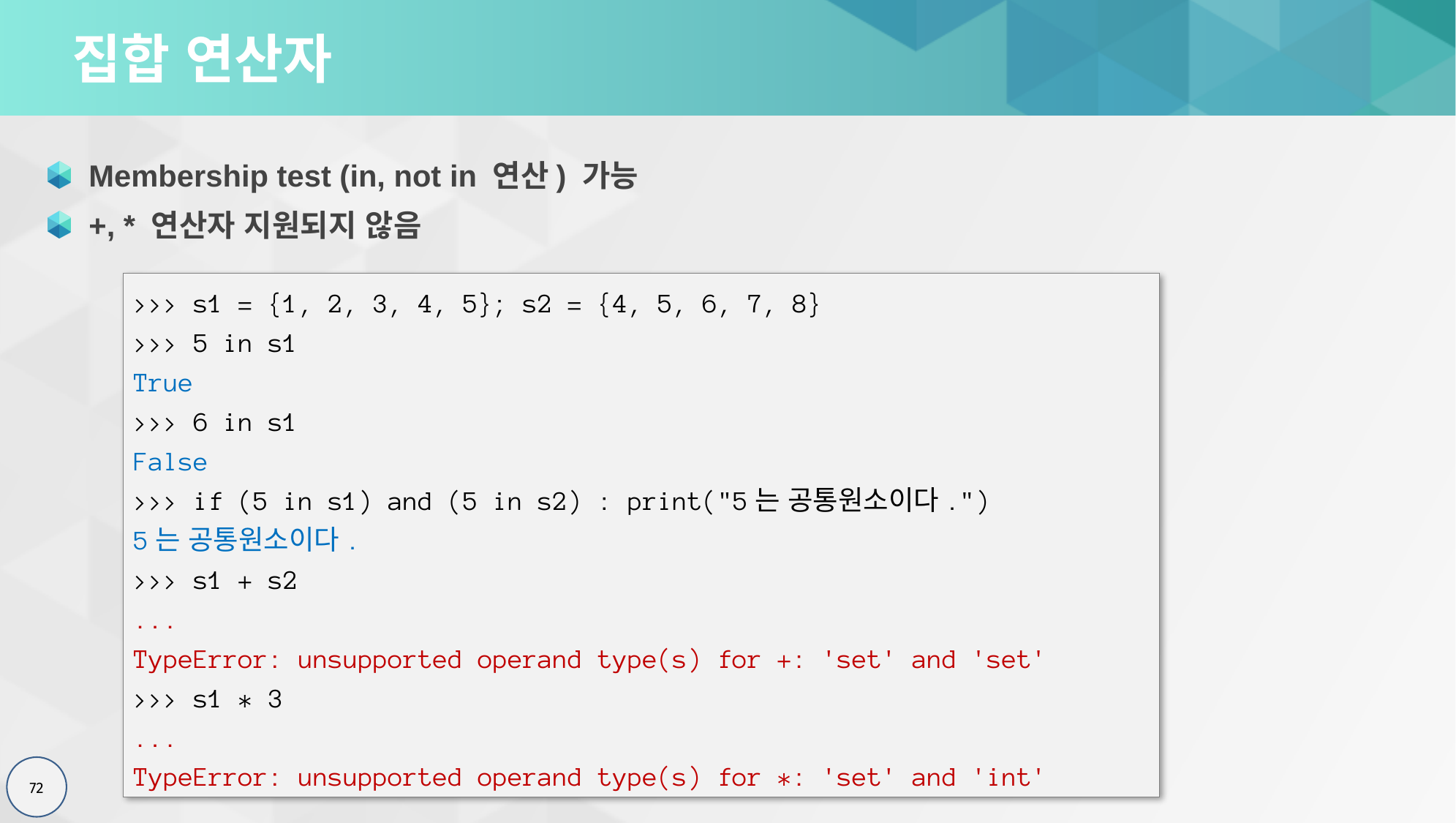

# 집합 연산자
Membership test (in, not in 연산) 가능
+, * 연산자 지원되지 않음

>>> s1 = {1, 2, 3, 4, 5}; s2 = {4, 5, 6, 7, 8}
>>> 5 in s1
True
>>> 6 in s1
False
>>> if (5 in s1) and (5 in s2) : print("5는 공통원소이다.")
5는 공통원소이다.
>>> s1 + s2
...
TypeError: unsupported operand type(s) for +: 'set' and 'set'
>>> s1 * 3
...
TypeError: unsupported operand type(s) for *: 'set' and 'int'